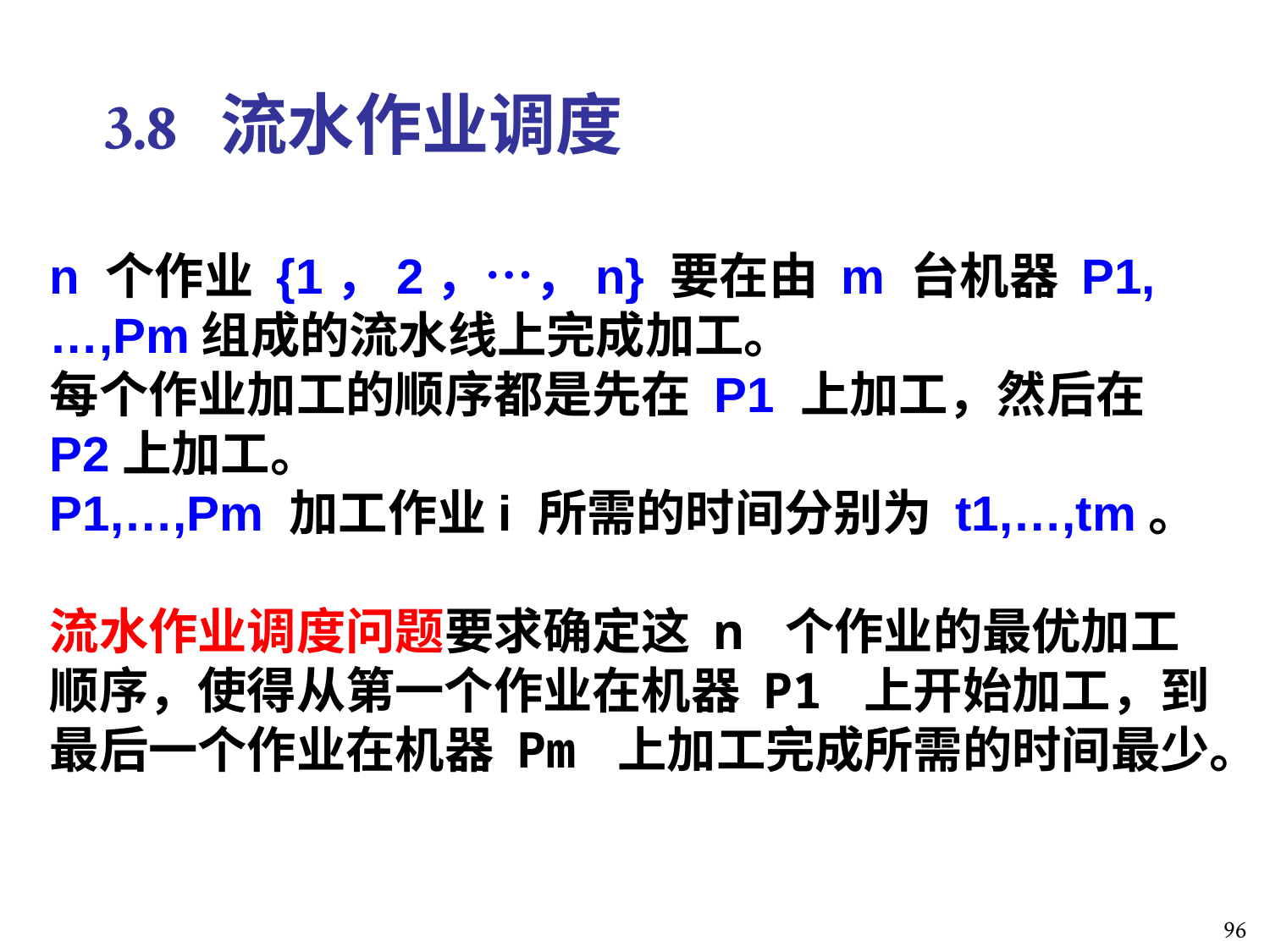

3.8  流水作业调度
n 个作业 {1，2，…，n} 要在由 m 台机器 P1,…,Pm组成的流水线上完成加工。
每个作业加工的顺序都是先在 P1 上加工，然后在 P2上加工。
P1,…,Pm 加工作业i 所需的时间分别为 t1,…,tm。

流水作业调度问题要求确定这 n 个作业的最优加工顺序，使得从第一个作业在机器 P1 上开始加工，到最后一个作业在机器 Pm 上加工完成所需的时间最少。
96